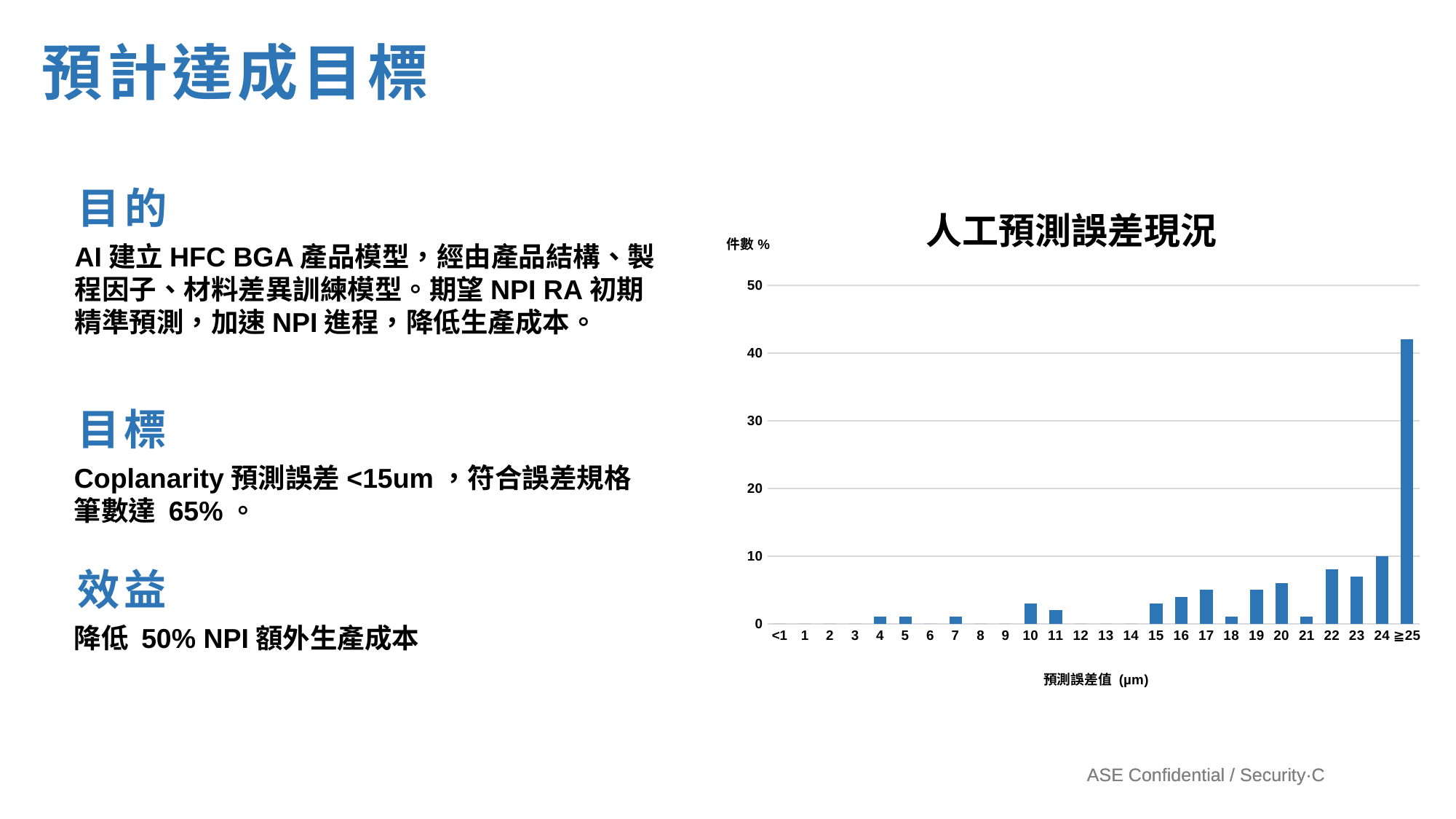

預計達成目標
目的

### Chart: 人工預測誤差現況

| Category | 工程經驗預測 |
|---|---|
| <1 | 0.0 |
| 1 | 0.0 |
| 2 | 0.0 |
| 3 | 0.0 |
| 4 | 1.0 |
| 5 | 1.0 |
| 6 | 0.0 |
| 7 | 1.0 |
| 8 | 0.0 |
| 9 | 0.0 |
| 10 | 3.0 |
| 11 | 2.0 |
| 12 | 0.0 |
| 13 | 0.0 |
| 14 | 0.0 |
| 15 | 3.0 |
| 16 | 4.0 |
| 17 | 5.0 |
| 18 | 1.0 |
| 19 | 5.0 |
| 20 | 6.0 |
| 21 | 1.0 |
| 22 | 8.0 |
| 23 | 7.0 |
| 24 | 10.0 |
| ≧25 | 42.0 |
AI建立HFC BGA產品模型，經由產品結構、製程因子、材料差異訓練模型。期望NPI RA初期精準預測，加速NPI進程，降低生產成本。
目標
Coplanarity預測誤差<15um，符合誤差規格筆數達 65%。
效益
降低 50% NPI額外生產成本